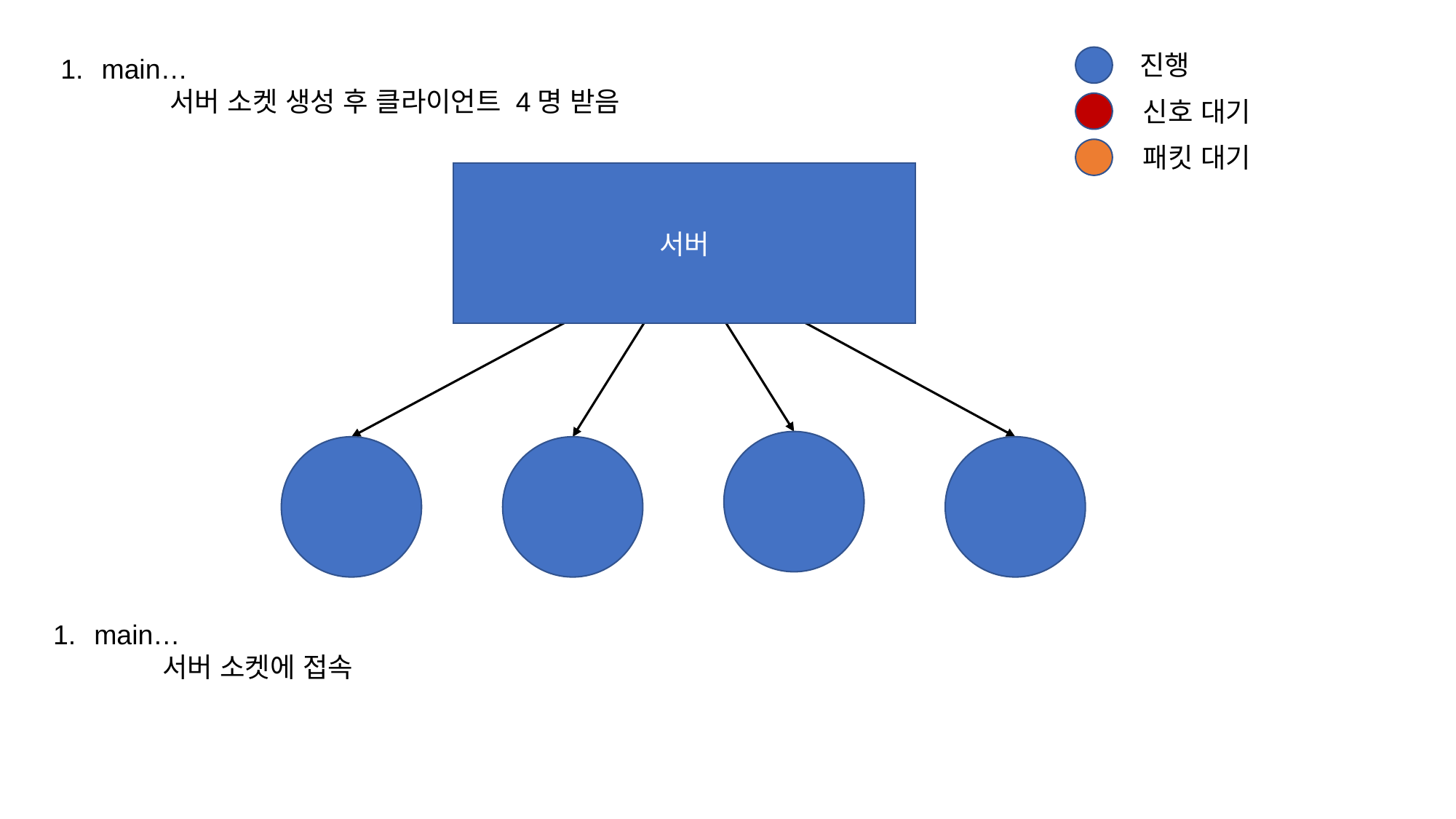

진행
main…
	서버 소켓 생성 후 클라이언트 4명 받음

신호 대기

패킷 대기

서버

main…
	서버 소켓에 접속